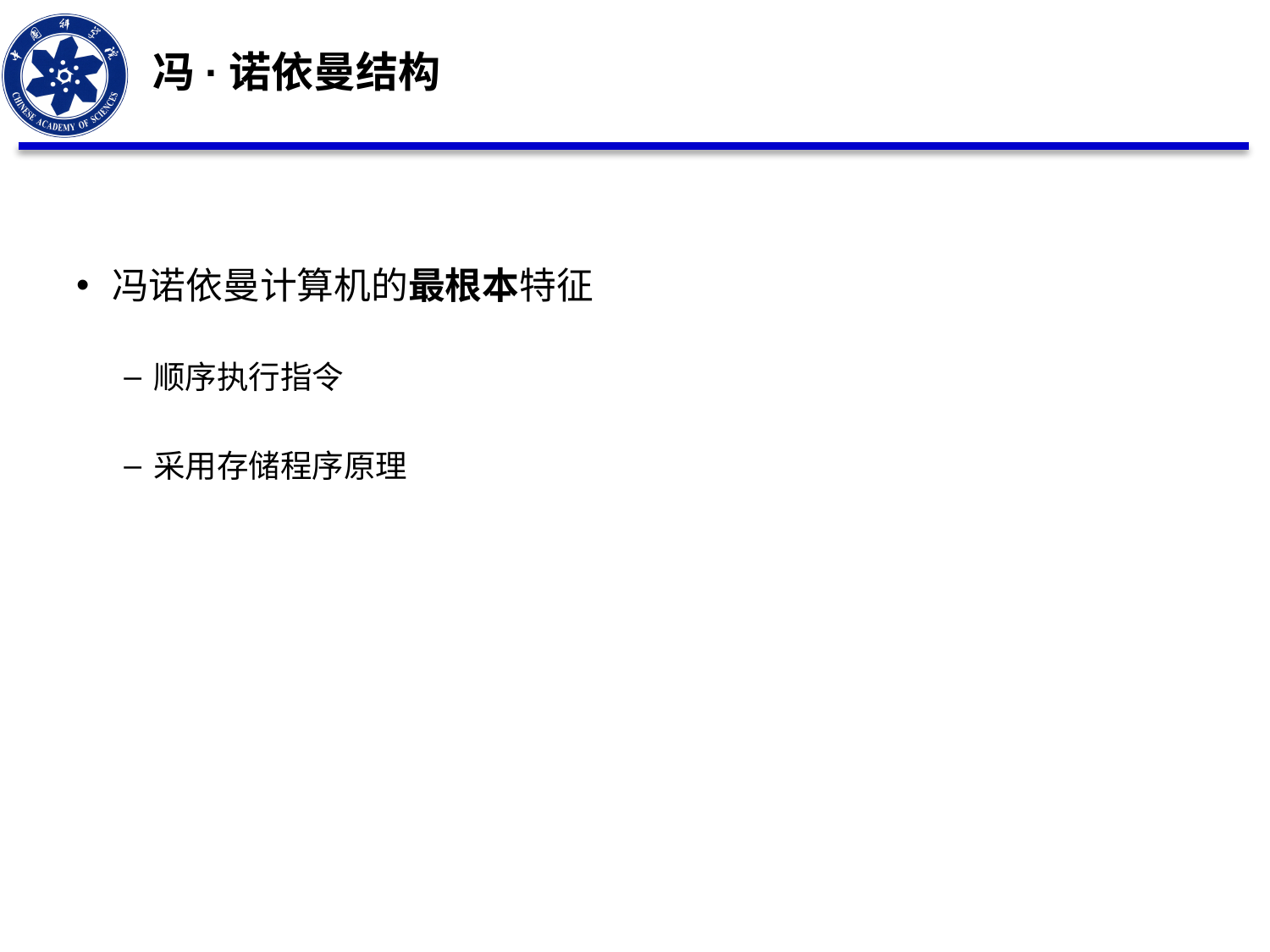

# 冯·诺依曼结构
冯诺依曼计算机的最根本特征
顺序执行指令
采用存储程序原理